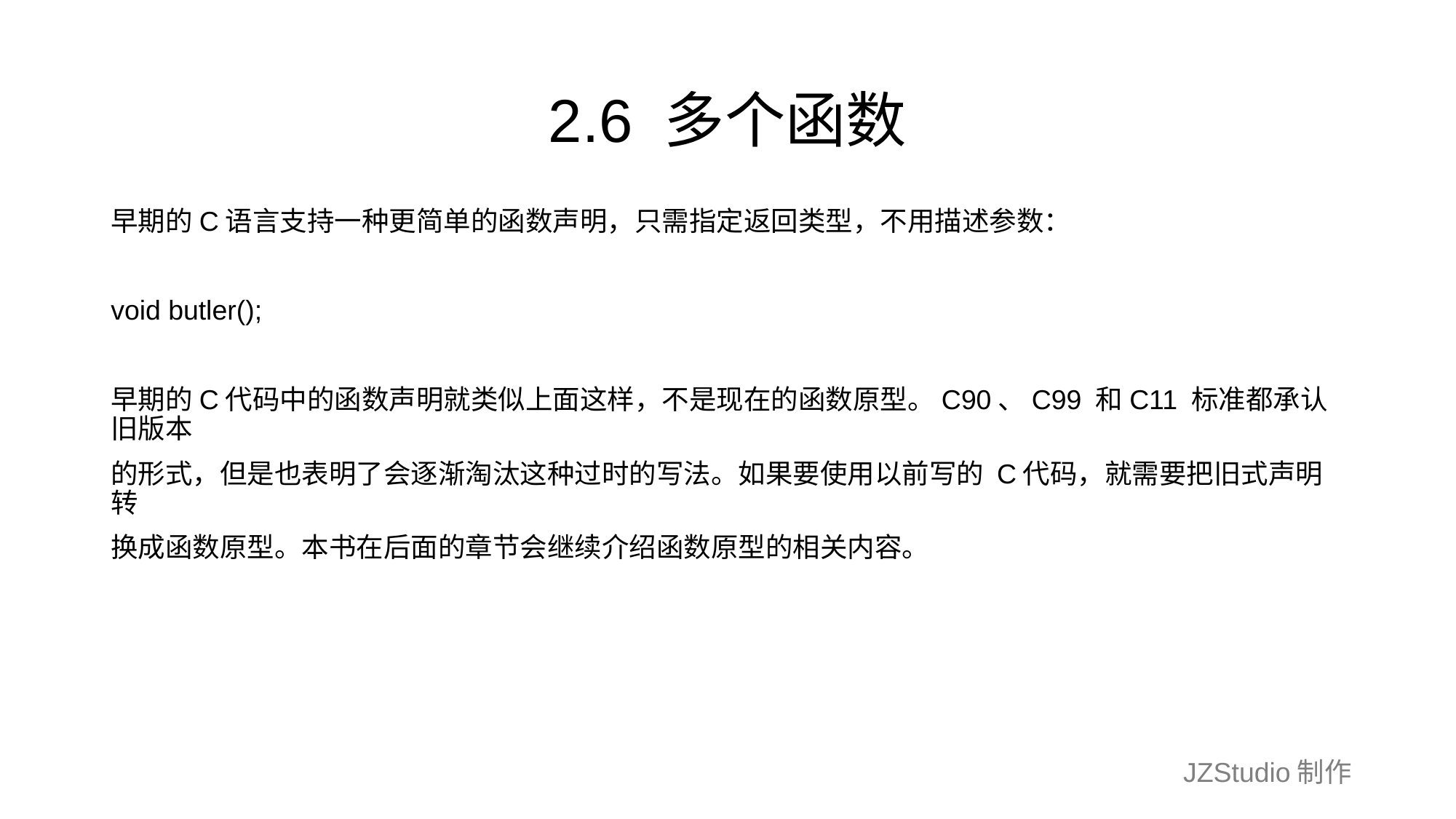

# 2.6 多个函数
早期的C语言支持一种更简单的函数声明，只需指定返回类型，不用描述参数：

void butler();

早期的C代码中的函数声明就类似上面这样，不是现在的函数原型。C90、C99 和C11 标准都承认旧版本
的形式，但是也表明了会逐渐淘汰这种过时的写法。如果要使用以前写的 C代码，就需要把旧式声明转
换成函数原型。本书在后面的章节会继续介绍函数原型的相关内容。